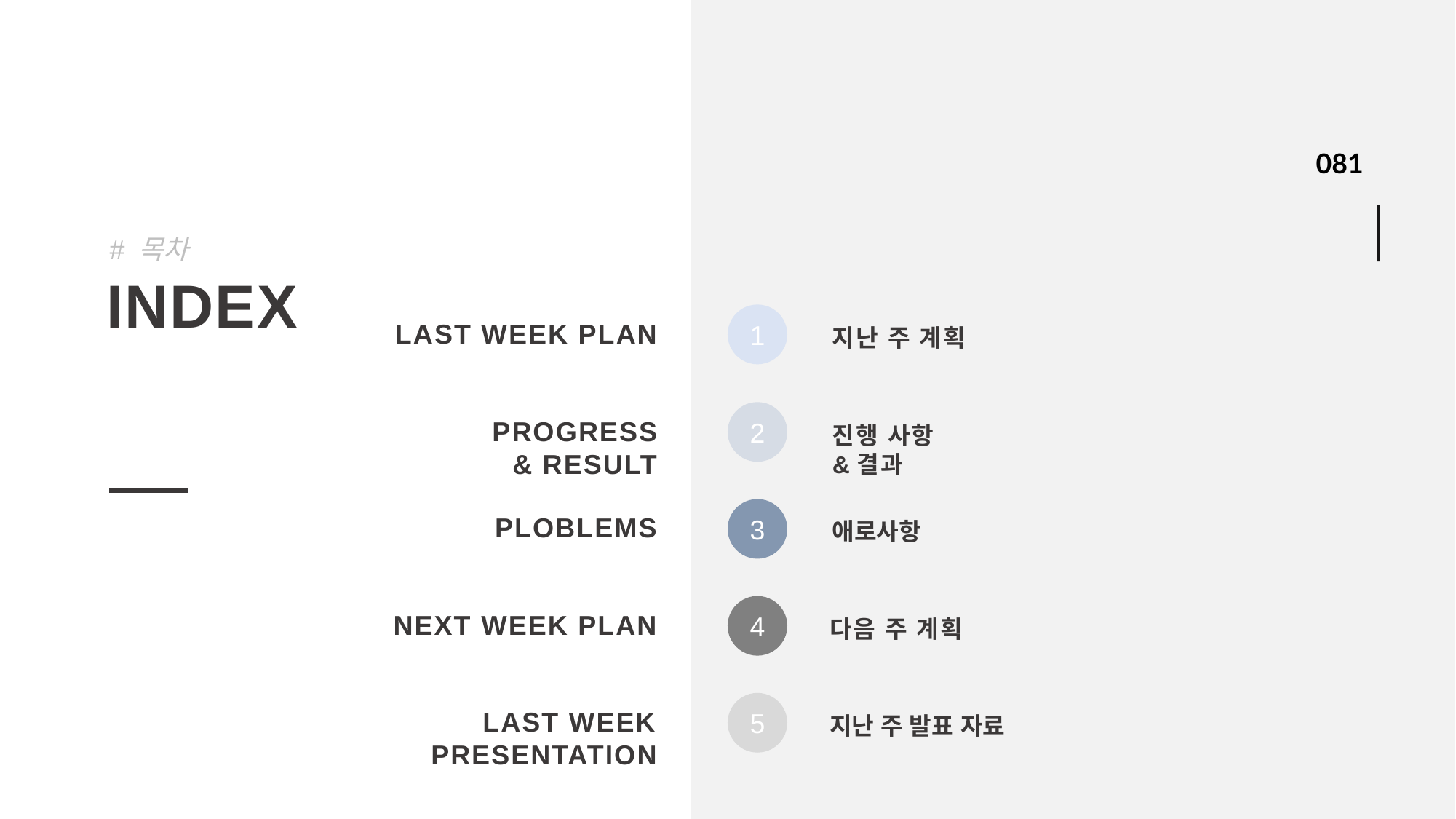

# 목차
INDEX
1
LAST WEEK PLAN
지난 주 계획
2
PROGRESS
& RESULT
진행 사항
&결과
3
PLOBLEMS
애로사항
4
NEXT WEEK PLAN
다음 주 계획
5
LAST WEEK PRESENTATION
지난 주 발표 자료